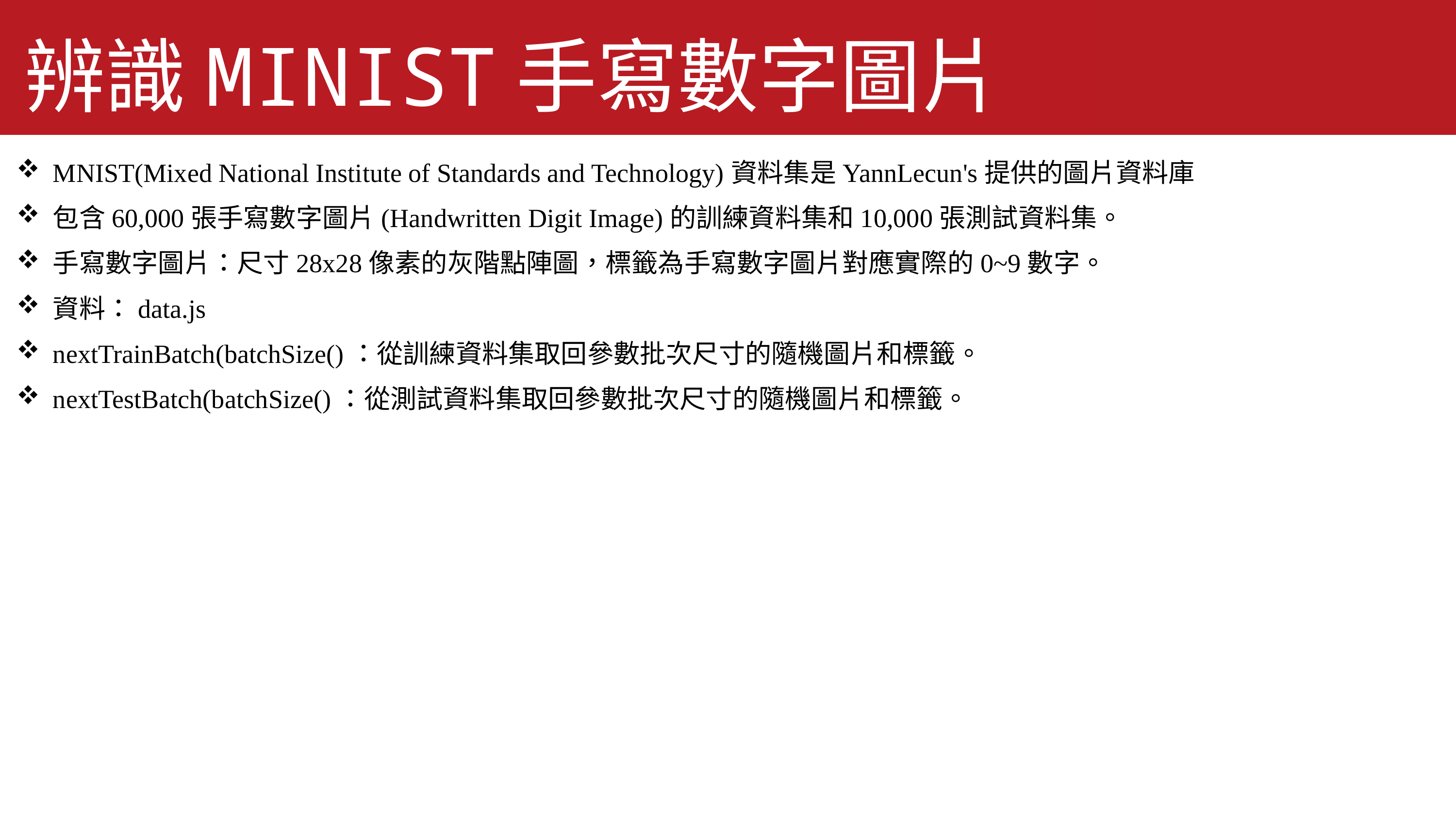

辨識MINIST手寫數字圖片
MNIST(Mixed National Institute of Standards and Technology)資料集是YannLecun's提供的圖片資料庫
包含60,000張手寫數字圖片(Handwritten Digit Image)的訓練資料集和10,000張測試資料集。
手寫數字圖片：尺寸28x28像素的灰階點陣圖，標籤為手寫數字圖片對應實際的0~9數字。
資料：data.js
nextTrainBatch(batchSize()：從訓練資料集取回參數批次尺寸的隨機圖片和標籤。
nextTestBatch(batchSize()：從測試資料集取回參數批次尺寸的隨機圖片和標籤。